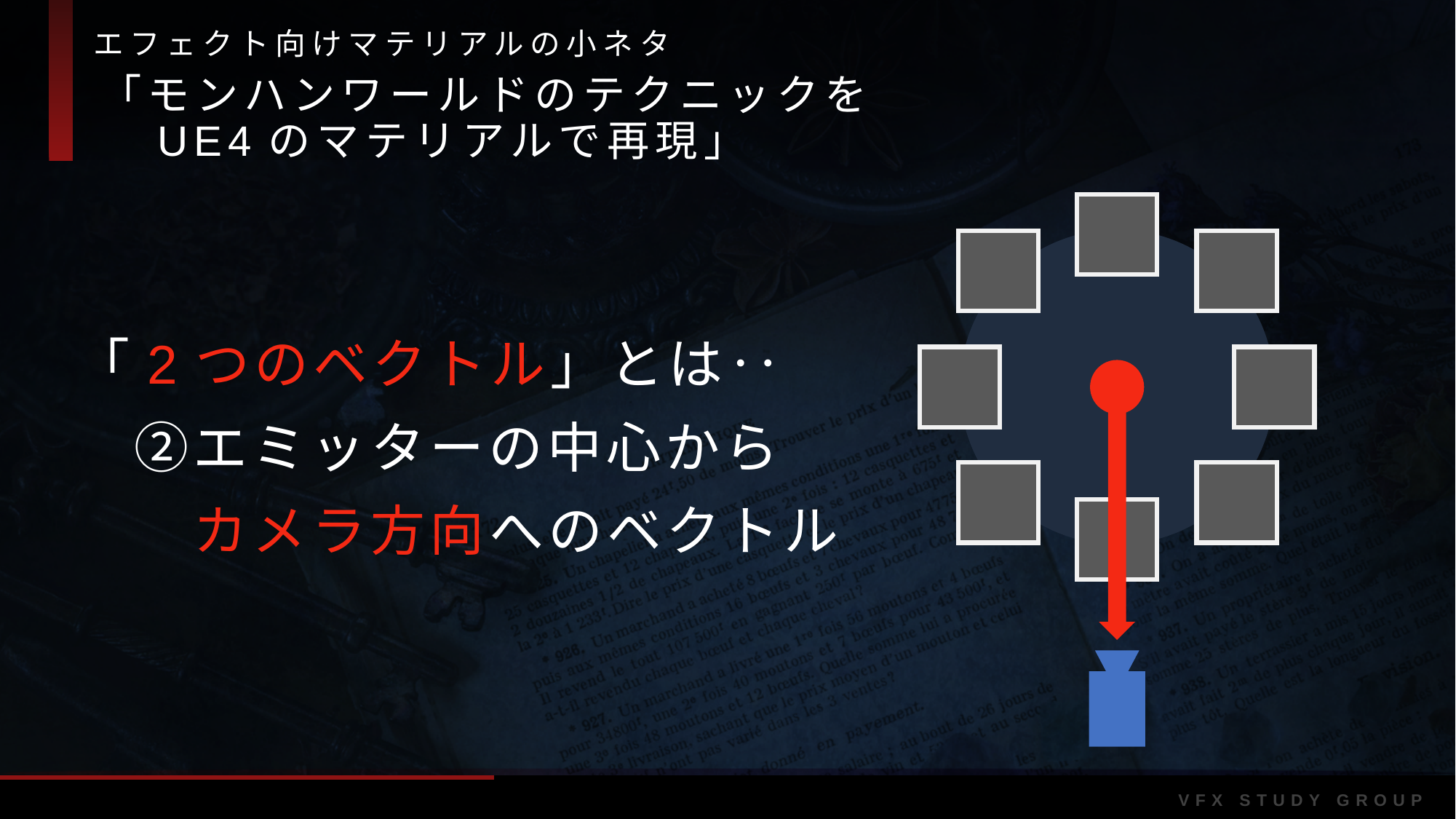

「モンハンワールドのテクニックを
　UE4のマテリアルで再現」

「2つのベクトル」とは‥
　②エミッターの中心から
　　カメラ方向へのベクトル